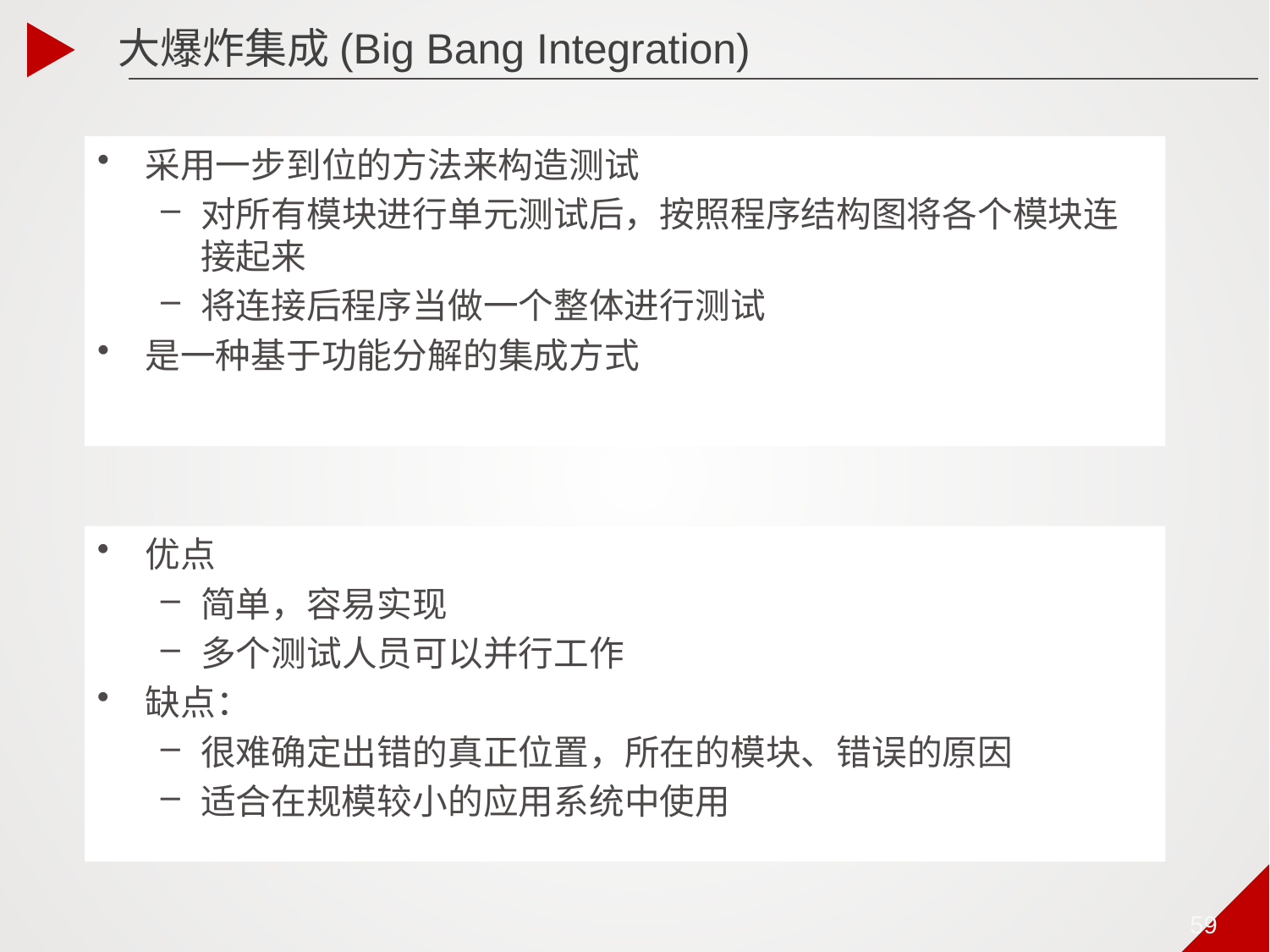

# 大爆炸集成(Big Bang Integration)

采用一步到位的方法来构造测试
对所有模块进行单元测试后，按照程序结构图将各个模块连接起来
将连接后程序当做一个整体进行测试
是一种基于功能分解的集成方式
优点
简单，容易实现
多个测试人员可以并行工作
缺点：
很难确定出错的真正位置，所在的模块、错误的原因
适合在规模较小的应用系统中使用